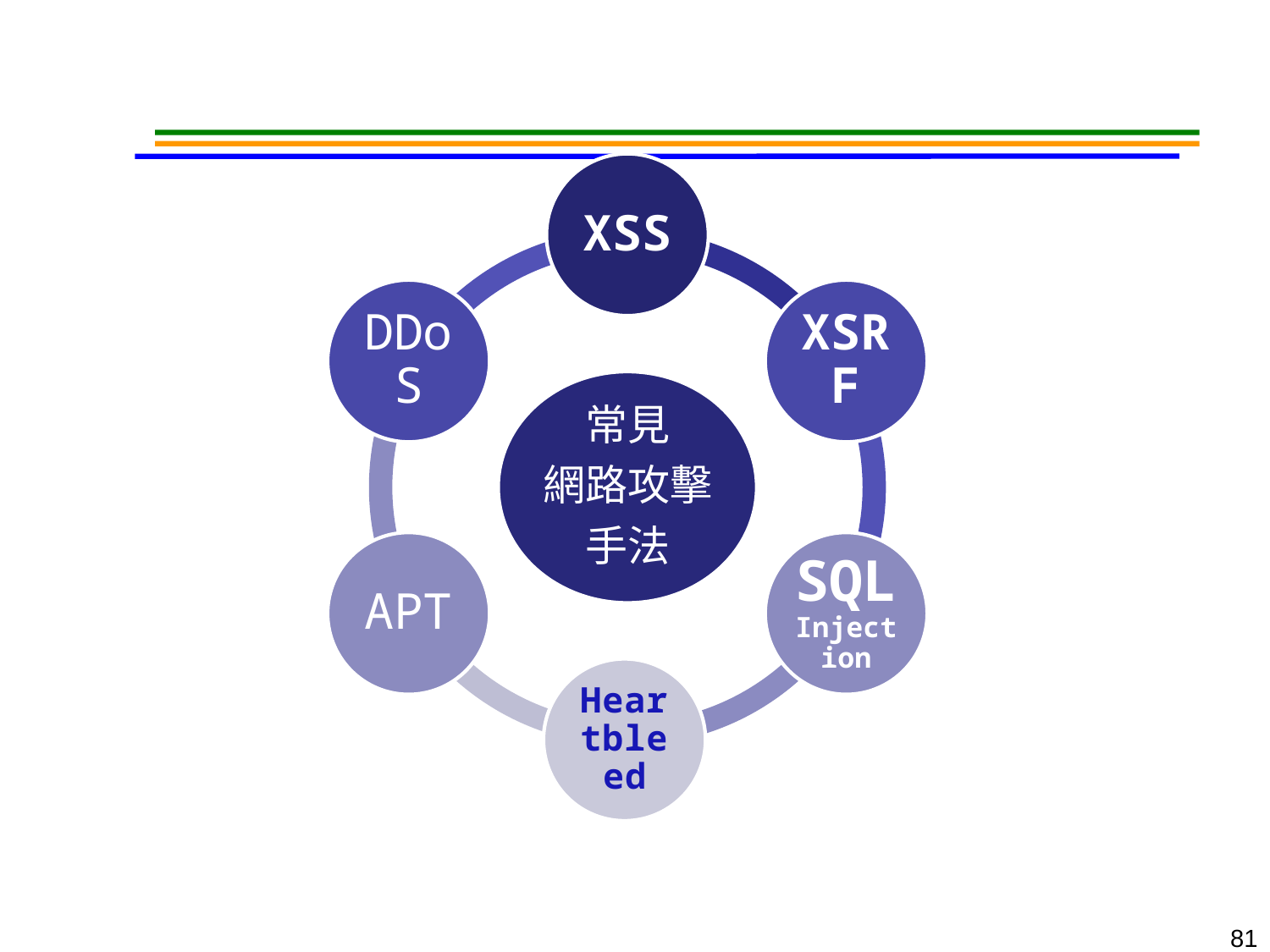

81
常見
網路攻擊
手法
XSS
XSRF
SQL Injection
Heartbleed
APT
DDoS